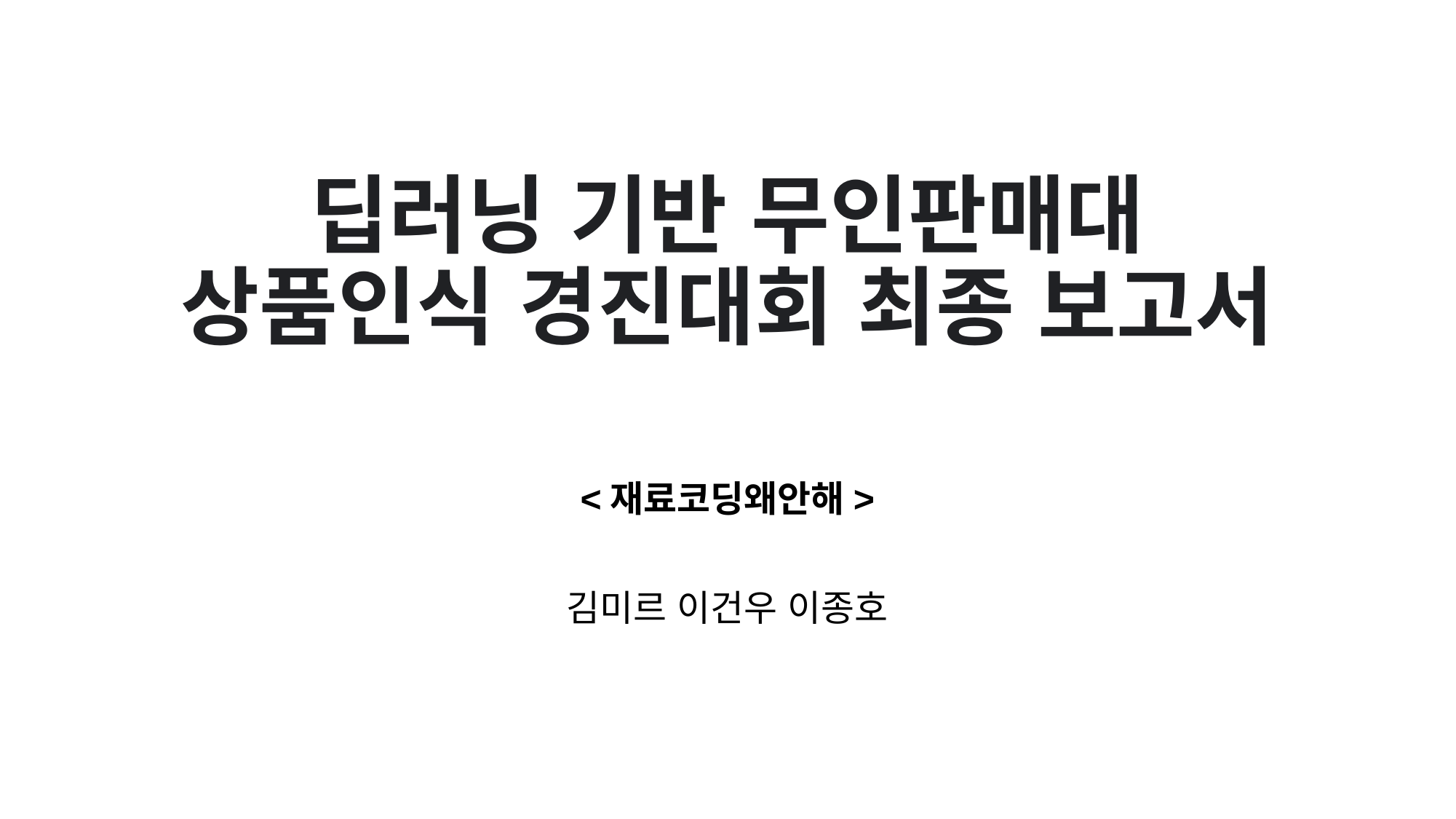

# 딥러닝 기반 무인판매대 상품인식 경진대회 최종 보고서
<재료코딩왜안해>

김미르 이건우 이종호